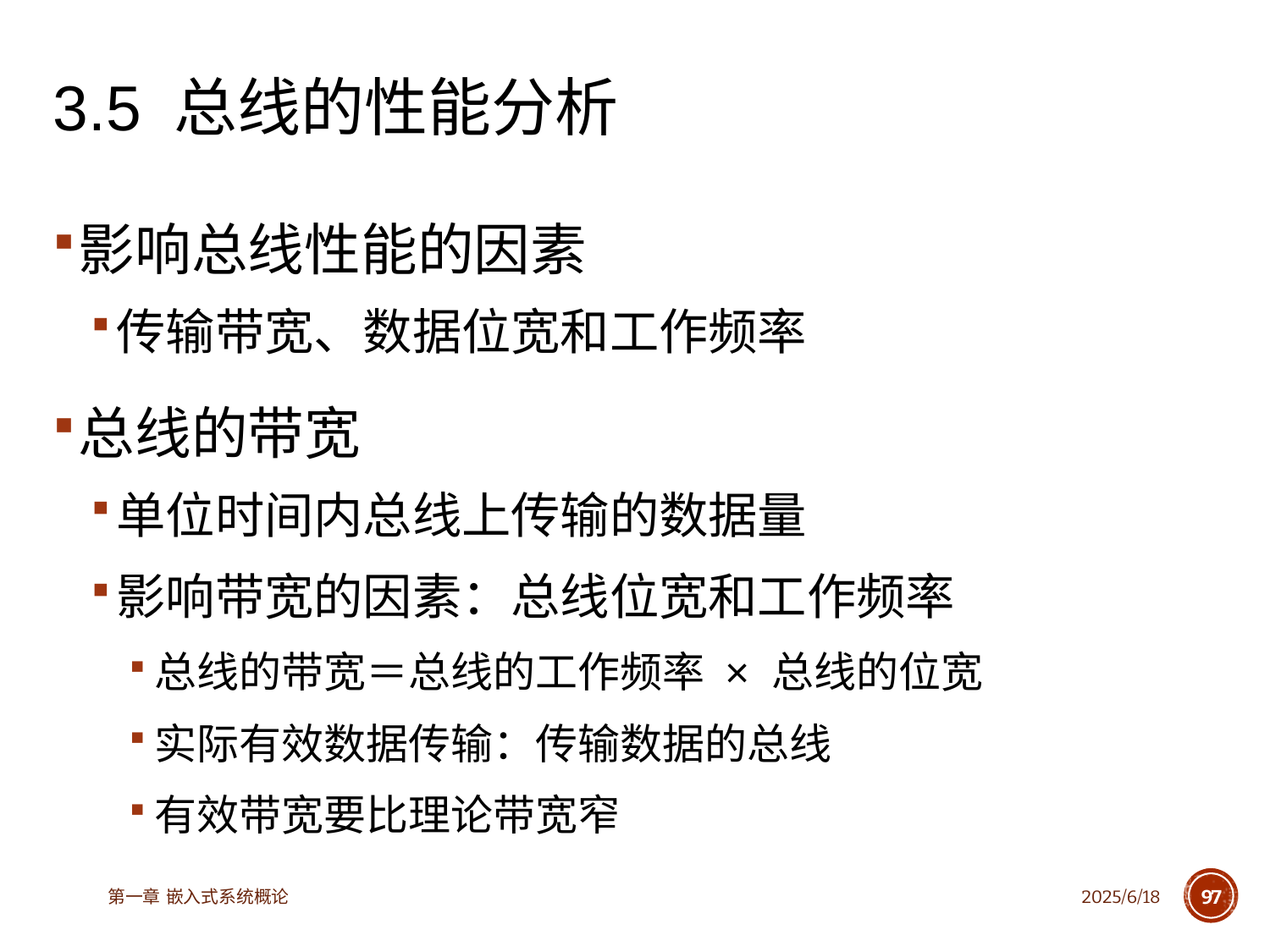

# 3.5 总线的性能分析
影响总线性能的因素
传输带宽、数据位宽和工作频率
总线的带宽
单位时间内总线上传输的数据量
影响带宽的因素：总线位宽和工作频率
总线的带宽＝总线的工作频率 × 总线的位宽
实际有效数据传输：传输数据的总线
有效带宽要比理论带宽窄
第一章 嵌入式系统概论
2025/6/18
97